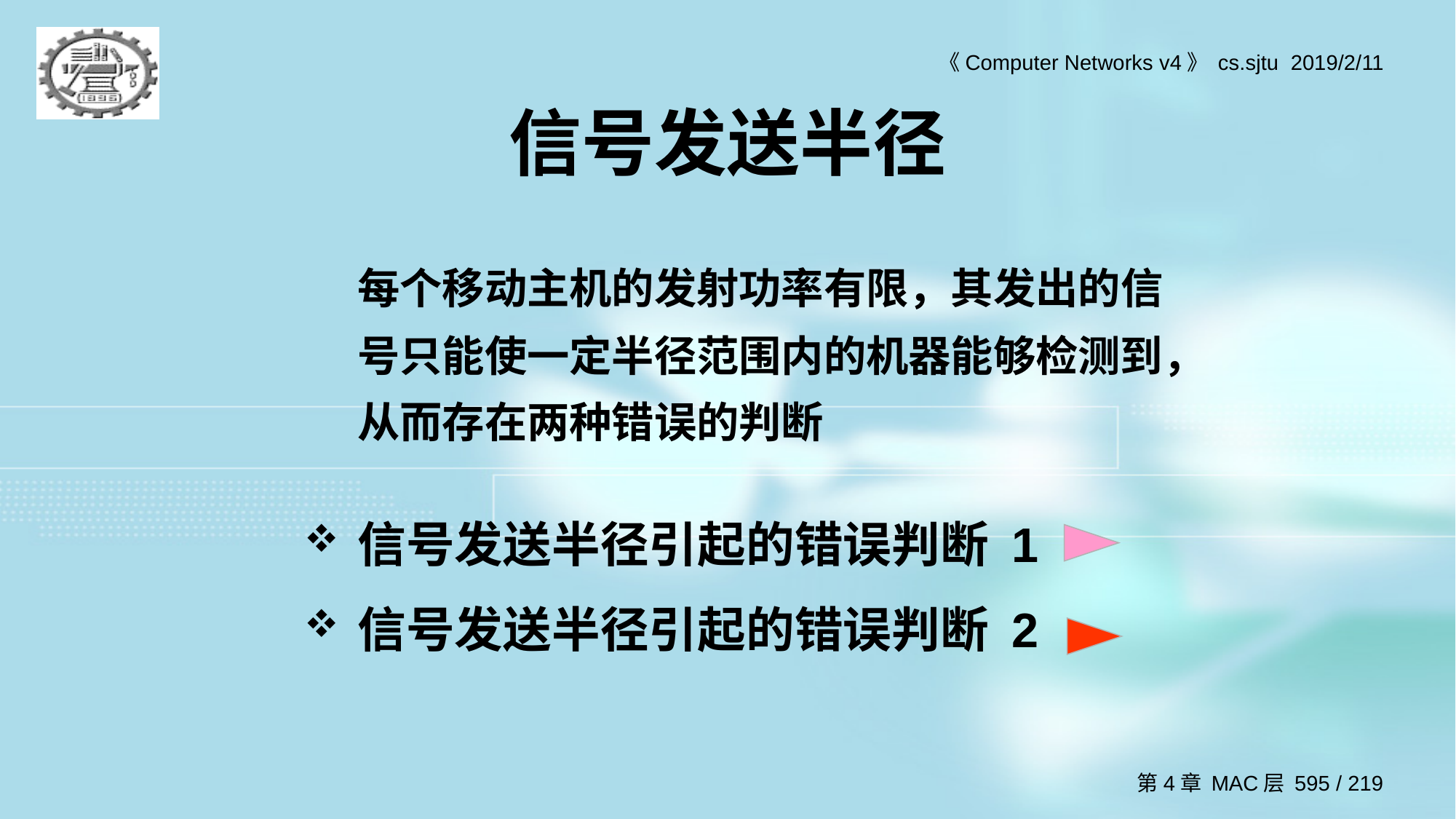

# 信号发送半径
	每个移动主机的发射功率有限，其发出的信号只能使一定半径范围内的机器能够检测到，从而存在两种错误的判断
信号发送半径引起的错误判断 1
信号发送半径引起的错误判断 2